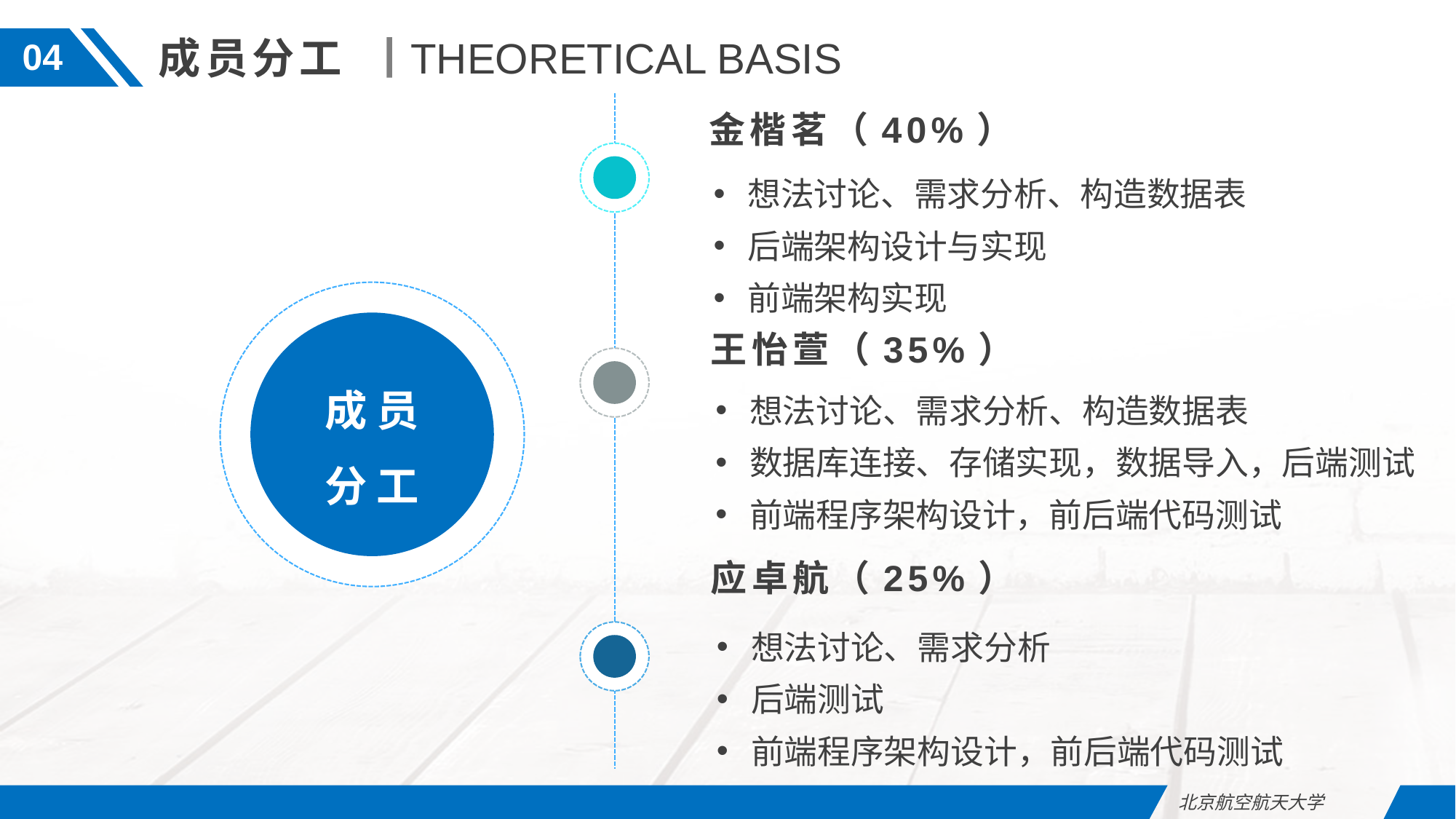

成员分工
THEORETICAL BASIS

04

金楷茗（40%）

想法讨论、需求分析、构造数据表
后端架构设计与实现
前端架构实现

成员
分工
王怡萱（35%）

想法讨论、需求分析、构造数据表
数据库连接、存储实现，数据导入，后端测试
前端程序架构设计，前后端代码测试
应卓航（25%）
想法讨论、需求分析
后端测试
前端程序架构设计，前后端代码测试

北京航空航天大学